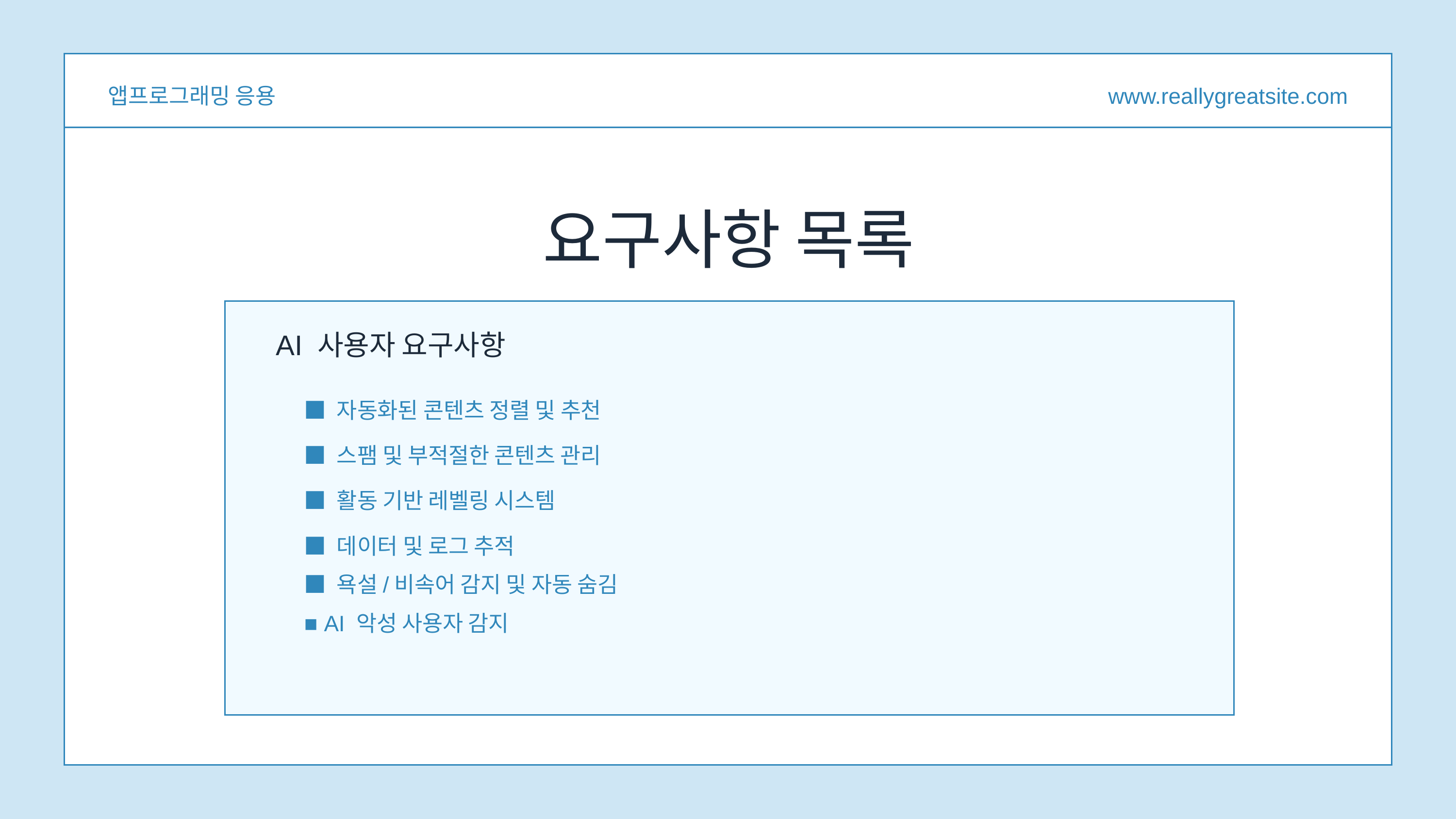

앱프로그래밍 응용
www.reallygreatsite.com

요구사항 목록

AI 사용자 요구사항
■ 자동화된 콘텐츠 정렬 및 추천
■ 스팸 및 부적절한 콘텐츠 관리
■ 활동 기반 레벨링 시스템
■ 데이터 및 로그 추적
■ 욕설/비속어 감지 및 자동 숨김
■ AI 악성 사용자 감지